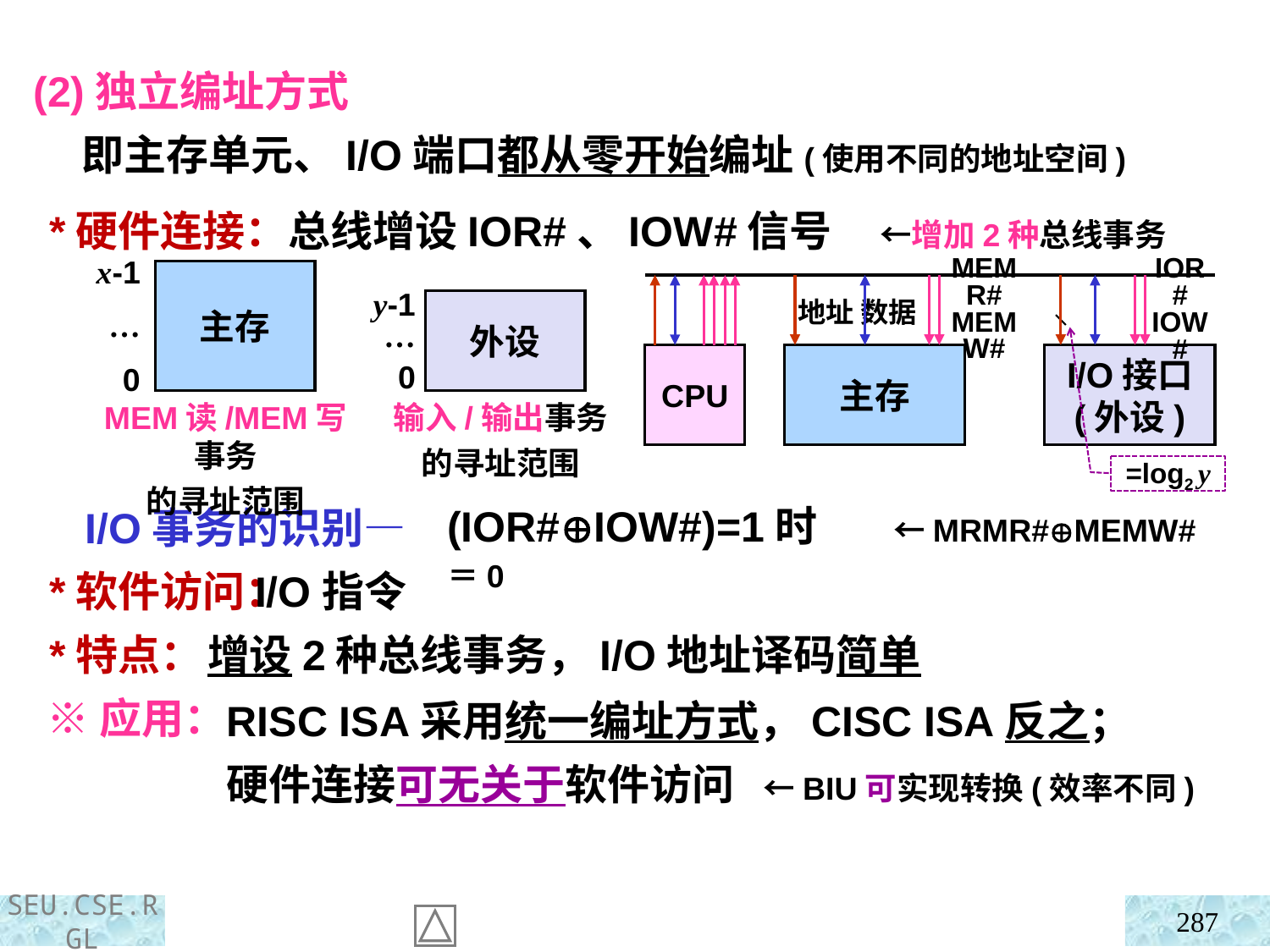

(2)独立编址方式
    即主存单元、I/O端口都从零开始编址(使用不同的地址空间)
 *硬件连接：

    I/O事务的识别—
 *软件访问：
 *特点：
 ※应用：
总线增设IOR#、IOW#信号     ←增加2种总线事务
x-1
…
0
主存
y-1
…
0
外设
MEMR#
MEMW#
地址 数据
CPU
主存
I/O接口
(外设)
IOR#
IOW#
MEM读/MEM写事务
的寻址范围
输入/输出事务
的寻址范围
=log2 y
(IOR#⊕IOW#)=1时        ←MRMR#⊕MEMW#＝0
    I/O指令
增设2种总线事务，I/O地址译码简单
RISC ISA采用统一编址方式，CISC ISA反之；
硬件连接可无关于软件访问   ←BIU可实现转换(效率不同)
287